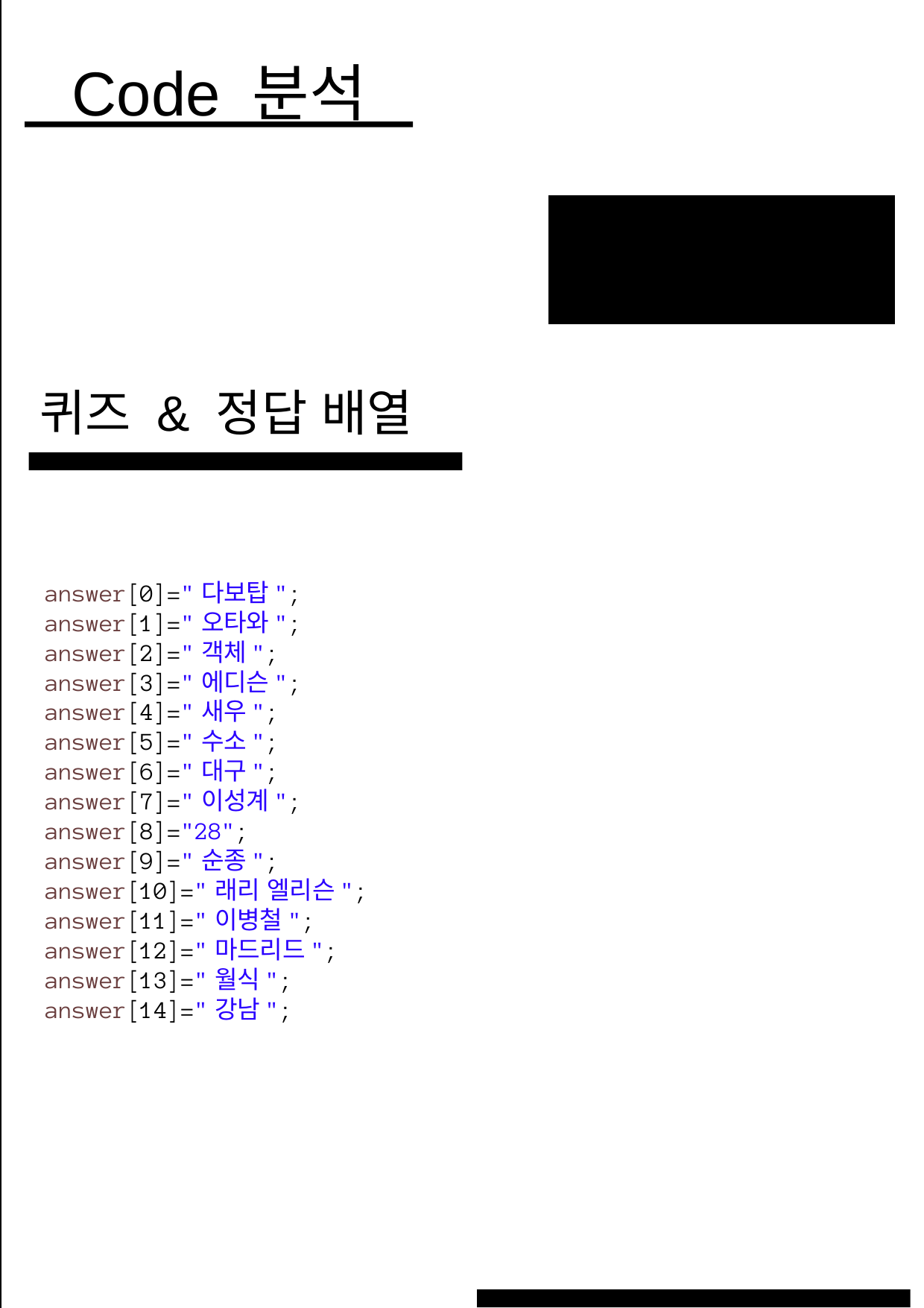

Code 분석

퀴즈 & 정답 배열
WHAT WE DO?

answer[0]="다보탑";
answer[1]="오타와";
answer[2]="객체";
answer[3]="에디슨";
answer[4]="새우";
answer[5]="수소";
answer[6]="대구";
answer[7]="이성계";
answer[8]="28";
answer[9]="순종";
answer[10]="래리 엘리슨";
answer[11]="이병철";
answer[12]="마드리드";
answer[13]="월식";
answer[14]="강남";

17